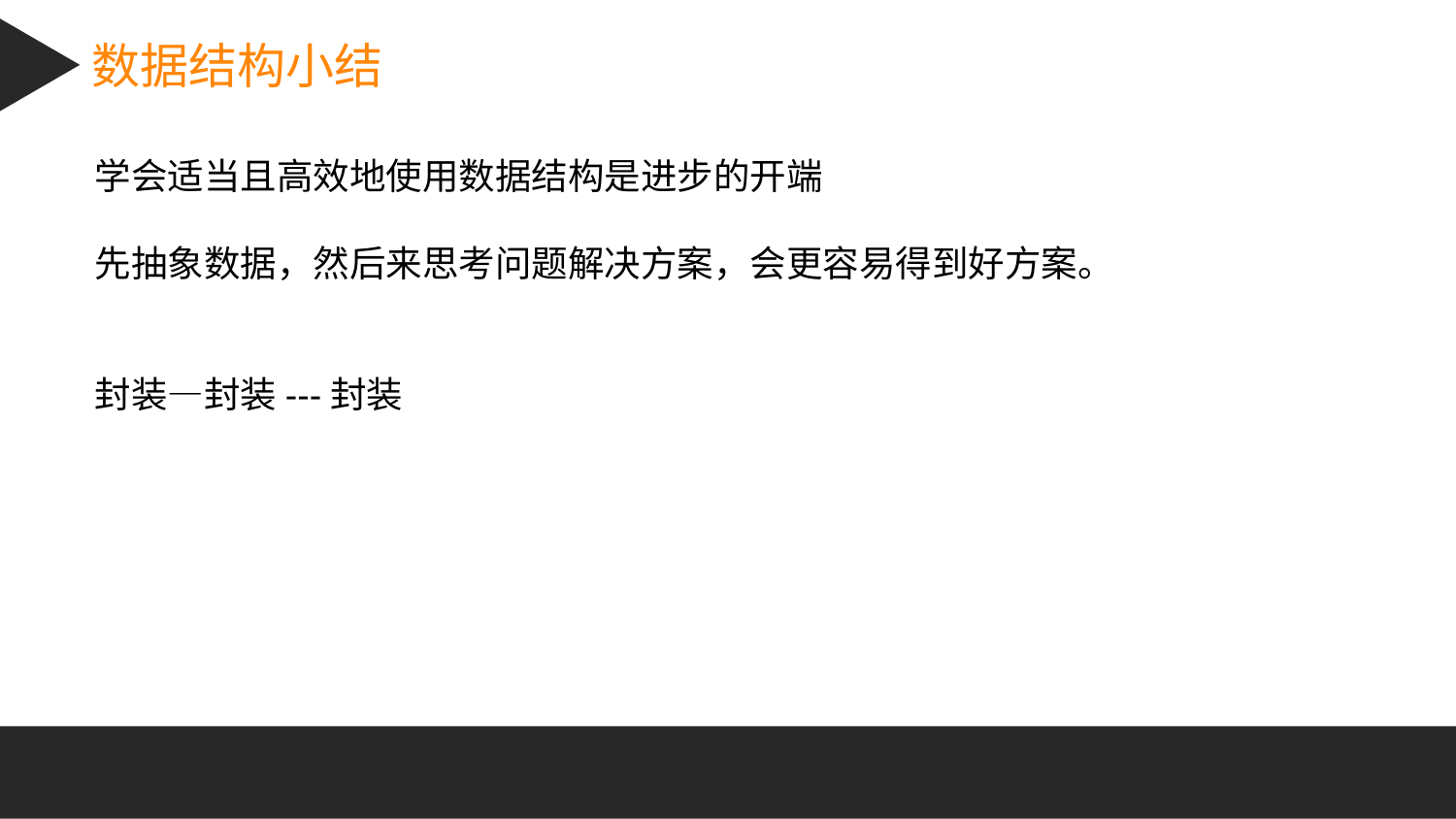

数据结构小结
学会适当且高效地使用数据结构是进步的开端

先抽象数据，然后来思考问题解决方案，会更容易得到好方案。

封装—封装---封装